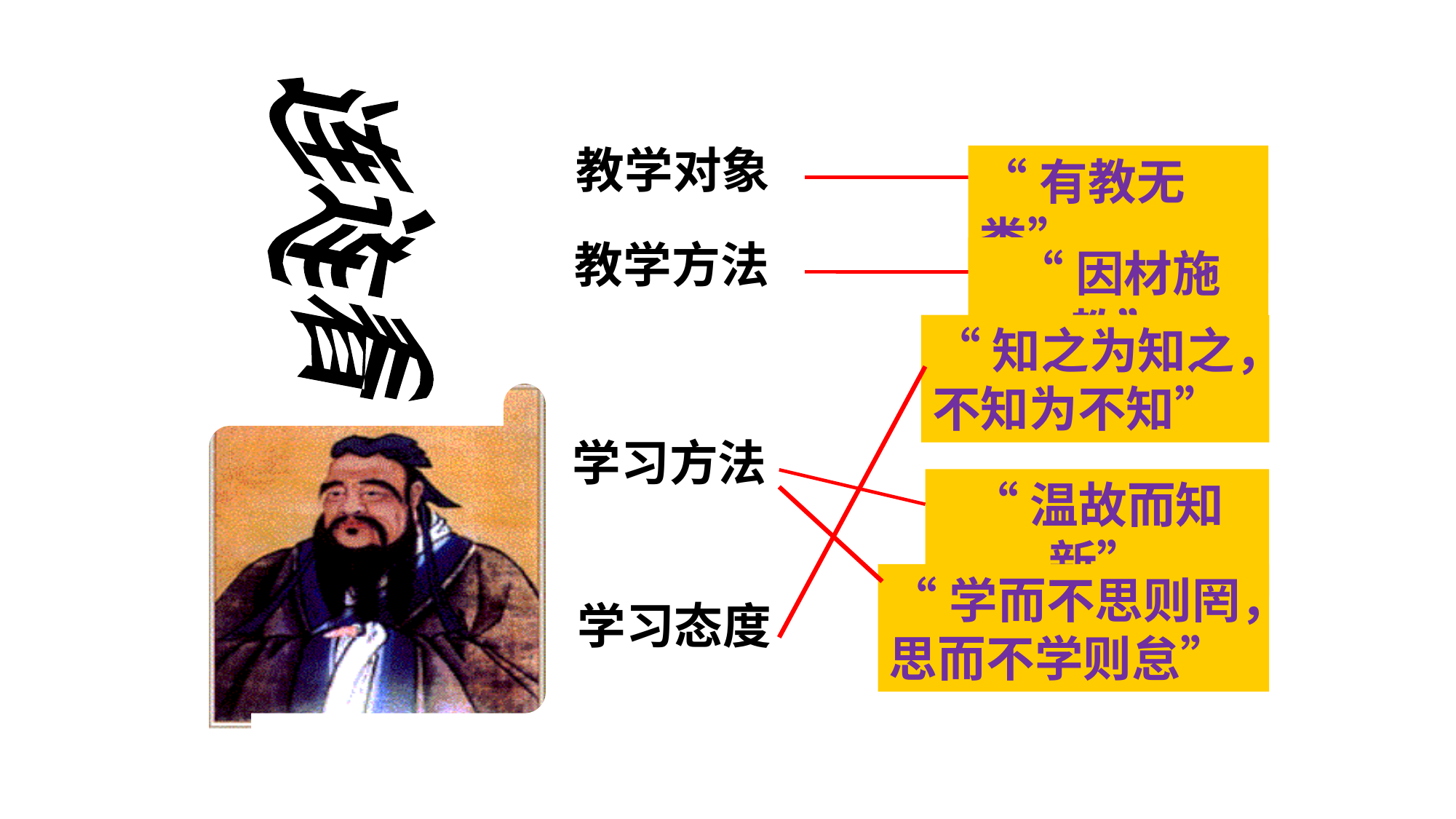

教学对象
“有教无类”
连连看

教学方法
“因材施教”

“知之为知之，不知为不知”

学习方法
“温故而知新”

“学而不思则罔，思而不学则怠”
学习态度